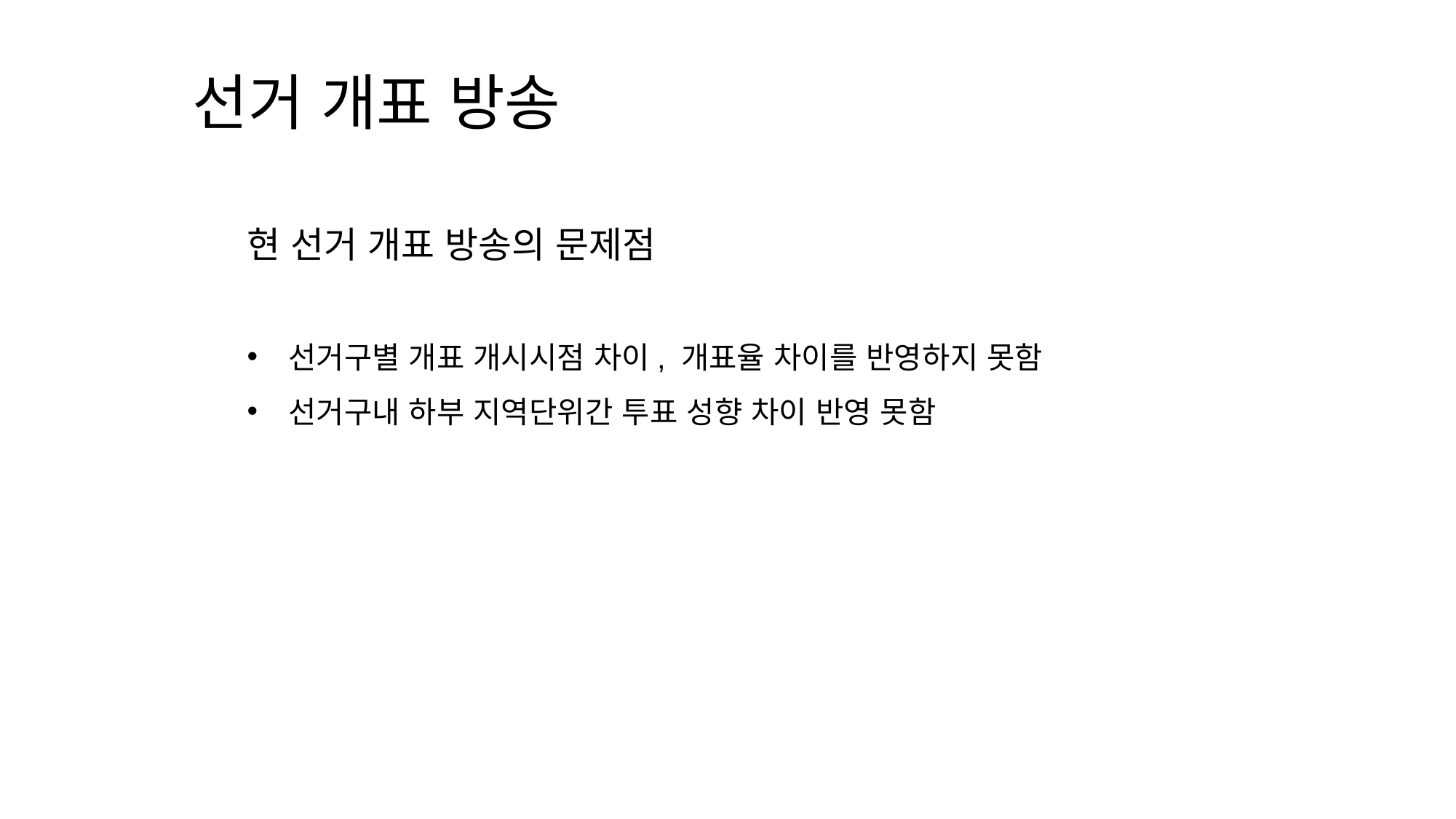

선거 개표 방송
현 선거 개표 방송의 문제점

선거구별 개표 개시시점 차이, 개표율 차이를 반영하지 못함
선거구내 하부 지역단위간 투표 성향 차이 반영 못함